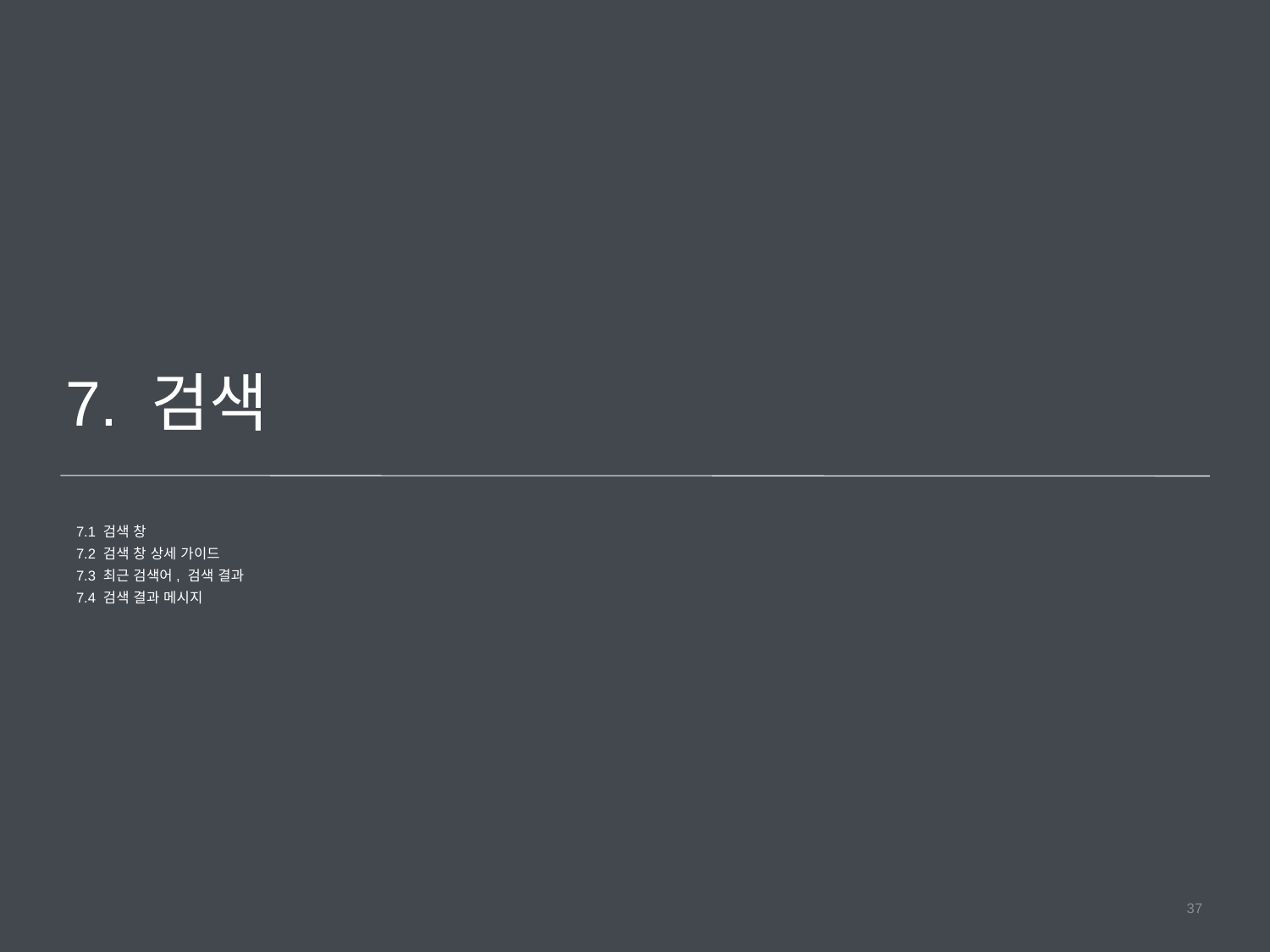

7. 검색
7.1 검색 창
7.2 검색 창 상세 가이드
7.3 최근 검색어, 검색 결과
7.4 검색 결과 메시지
37